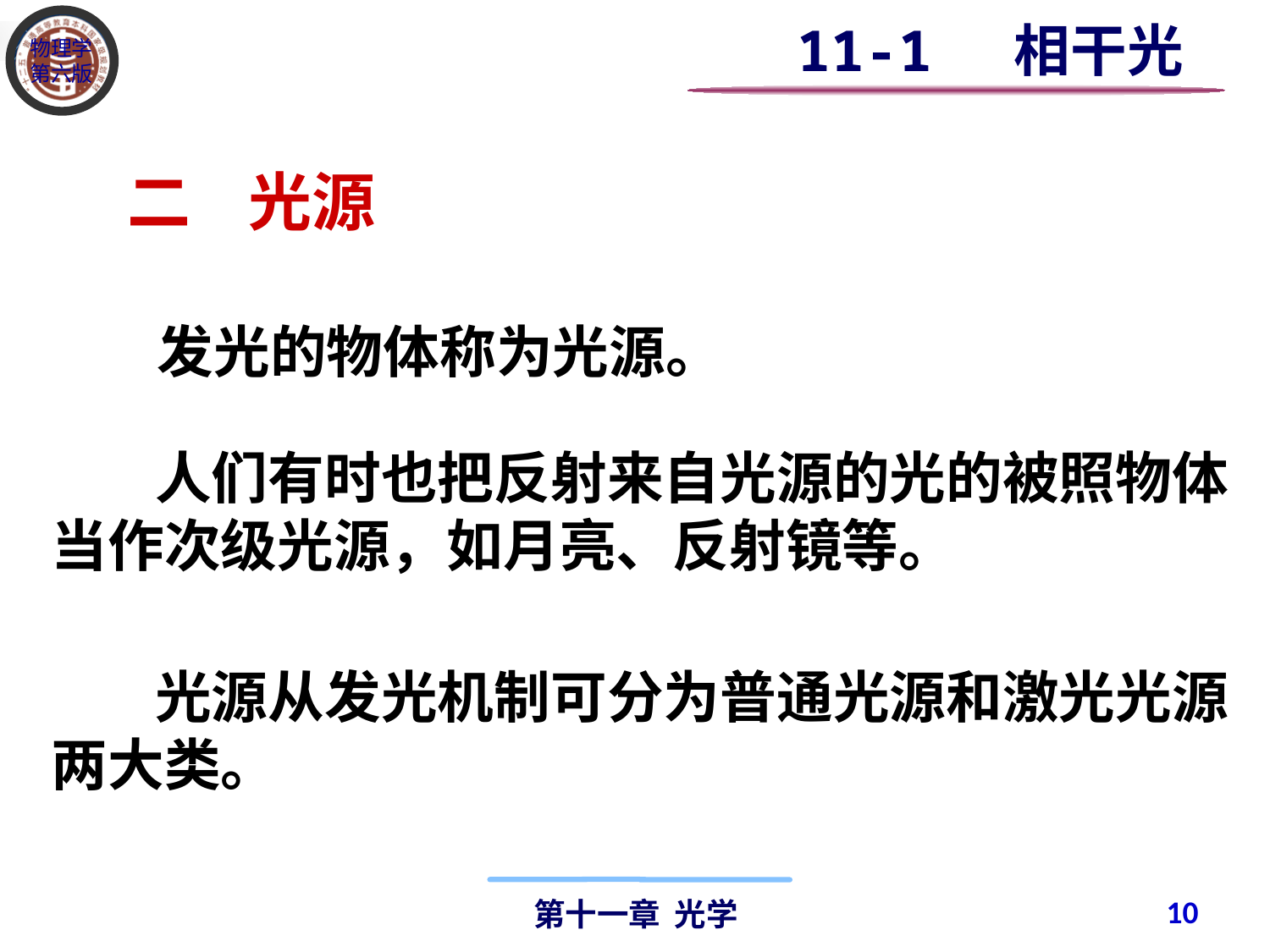

11-1  相干光

二    光源
发光的物体称为光源。
       人们有时也把反射来自光源的光的被照物体当作次级光源，如月亮、反射镜等。
       光源从发光机制可分为普通光源和激光光源两大类。
10